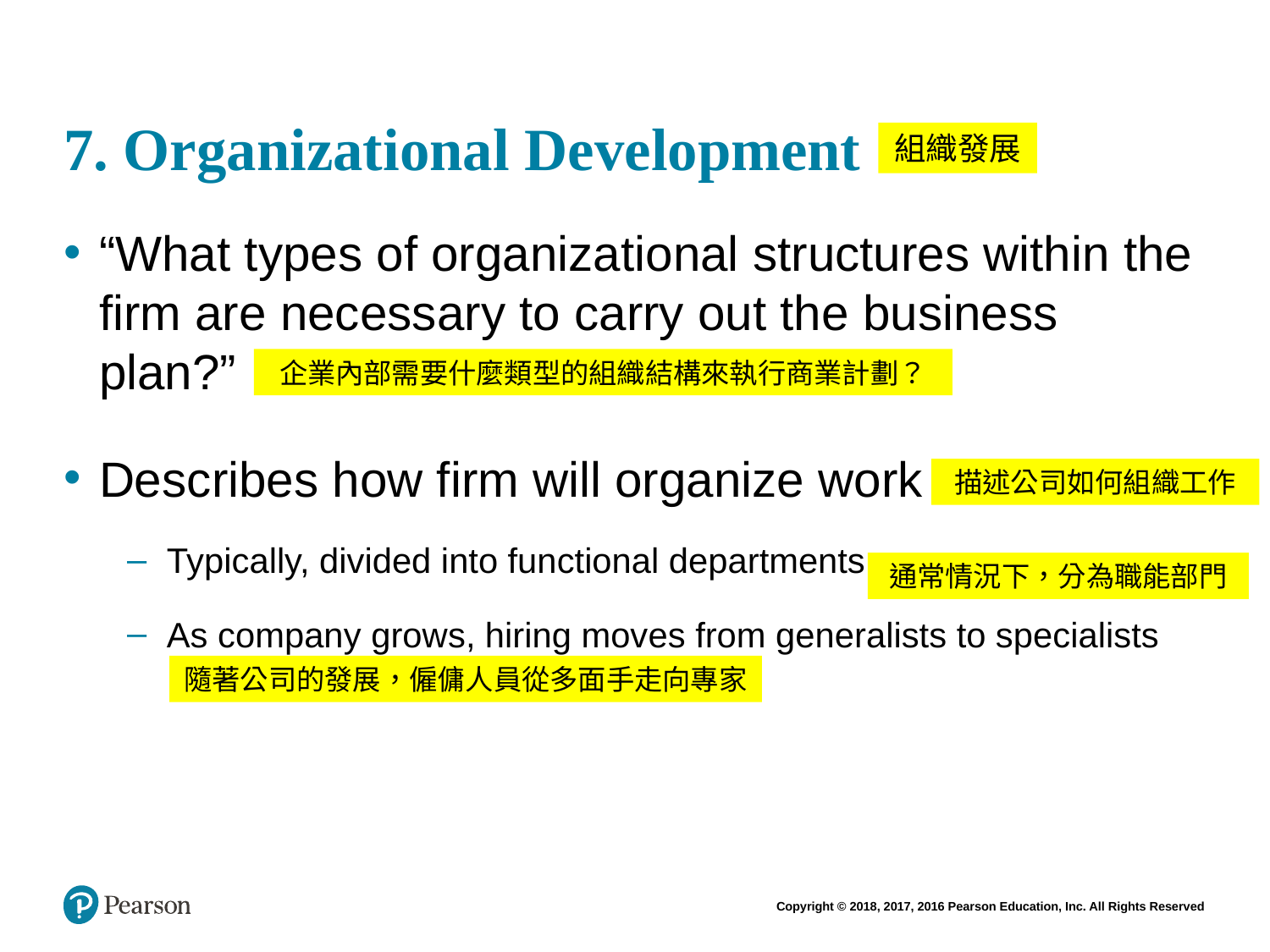

# 7. Organizational Development
組織發展
“What types of organizational structures within the firm are necessary to carry out the business plan?”
Describes how firm will organize work
Typically, divided into functional departments
As company grows, hiring moves from generalists to specialists
企業內部需要什麼類型的組織結構來執行商業計劃？
描述公司如何組織工作
通常情況下，分為職能部門
隨著公司的發展，僱傭人員從多面手走向專家